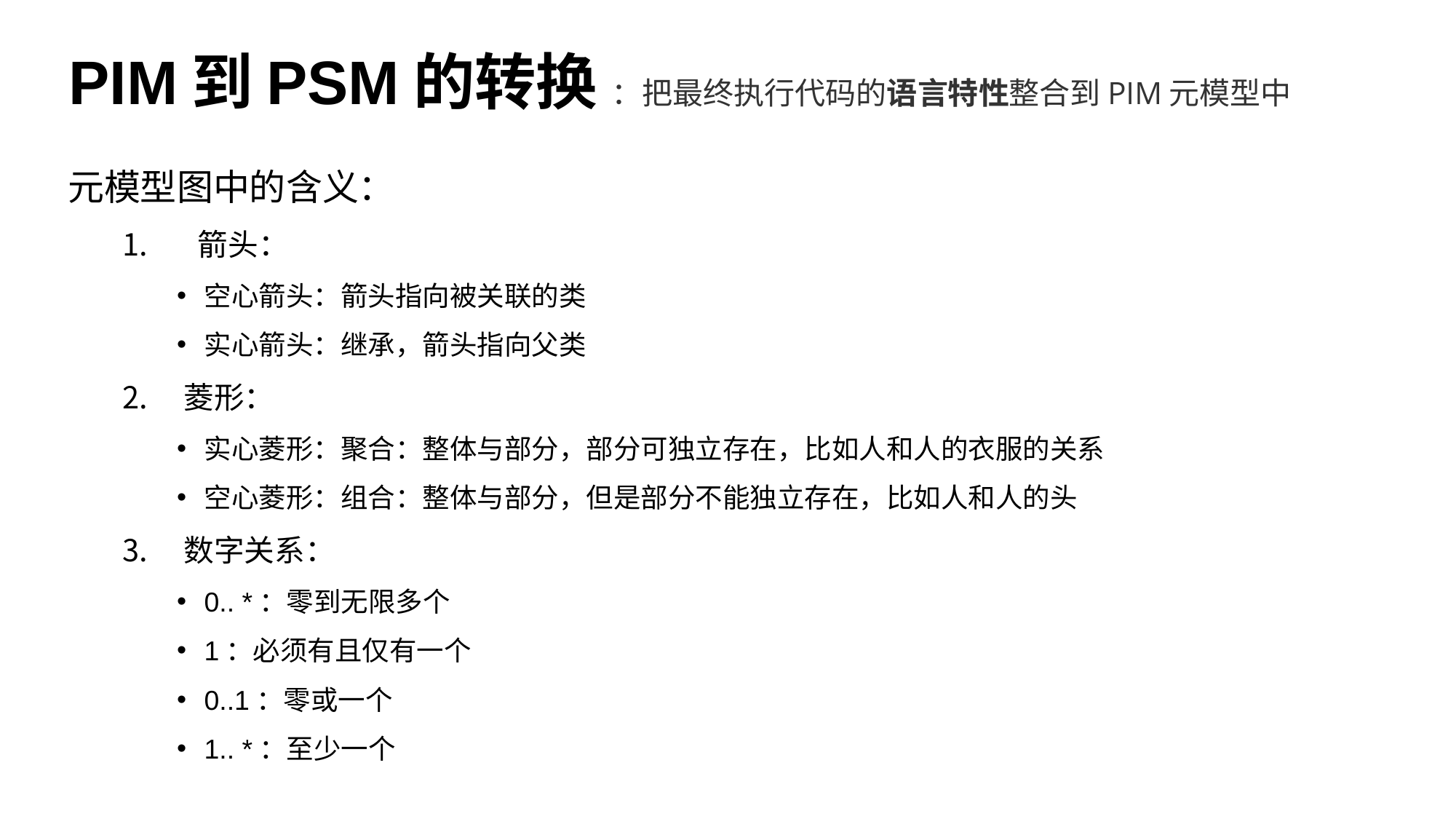

# PIM到PSM的转换 ：把最终执行代码的语言特性整合到PIM元模型中
元模型图中的含义：
 箭头：
空心箭头：箭头指向被关联的类
实心箭头：继承，箭头指向父类
菱形：
实心菱形：聚合：整体与部分，部分可独立存在，比如人和人的衣服的关系
空心菱形：组合：整体与部分，但是部分不能独立存在，比如人和人的头
数字关系：
0.. *：零到无限多个
1：必须有且仅有一个
0..1：零或一个
1.. *：至少一个